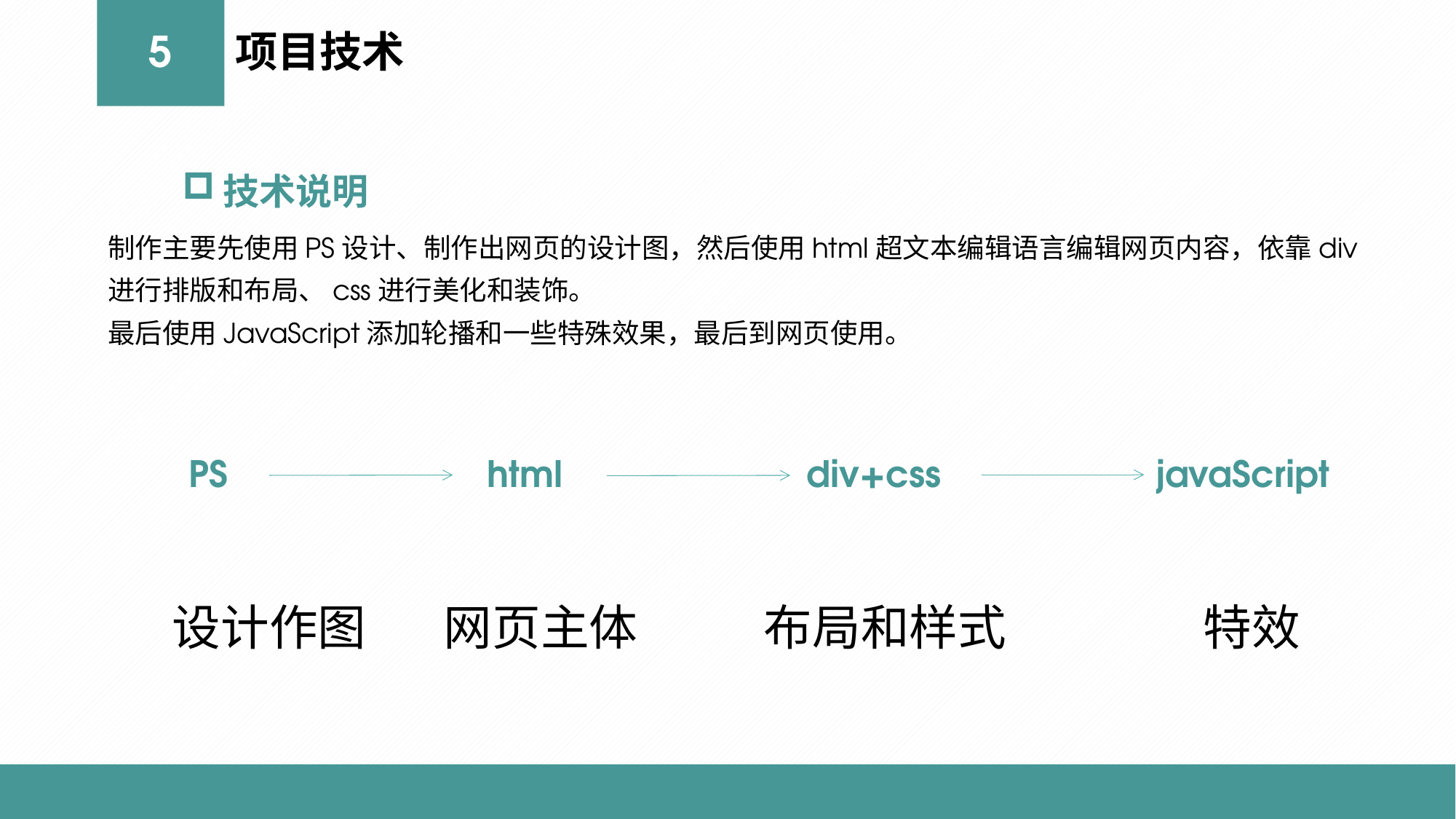

5
项目技术
技术说明
制作主要先使用PS设计、制作出网页的设计图，然后使用html超文本编辑语言编辑网页内容，依靠div进行排版和布局、css进行美化和装饰。
最后使用JavaScript添加轮播和一些特殊效果，最后到网页使用。
div+css
html
PS
javaScript
设计作图
布局和样式
特效
网页主体